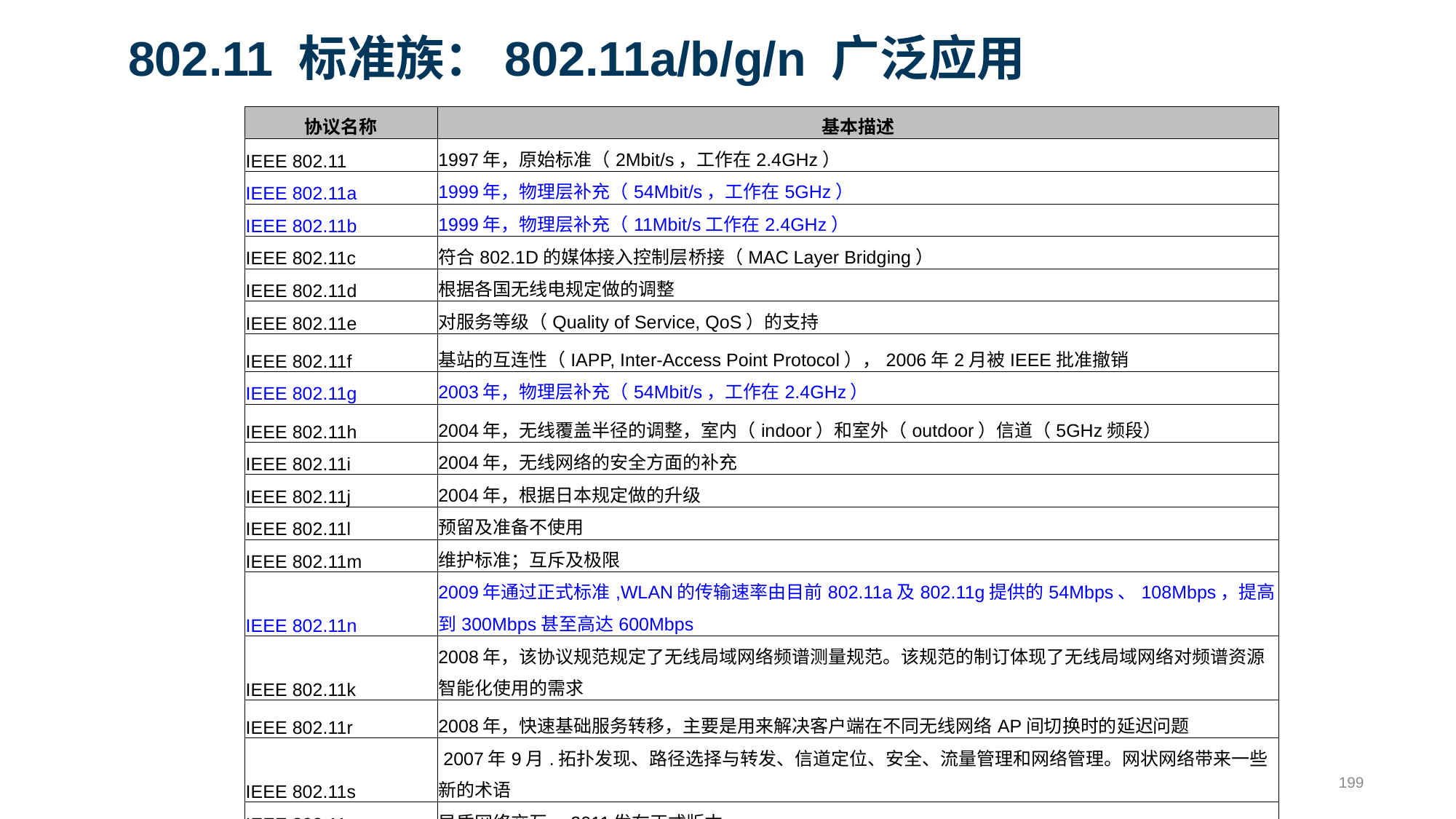

# 802.11 标准族：802.11a/b/g/n 广泛应用
| 协议名称 | 基本描述 |
| --- | --- |
| IEEE 802.11 | 1997年，原始标准（2Mbit/s，工作在2.4GHz） |
| IEEE 802.11a | 1999年，物理层补充（54Mbit/s，工作在5GHz） |
| IEEE 802.11b | 1999年，物理层补充（11Mbit/s工作在2.4GHz） |
| IEEE 802.11c | 符合802.1D的媒体接入控制层桥接（MAC Layer Bridging） |
| IEEE 802.11d | 根据各国无线电规定做的调整 |
| IEEE 802.11e | 对服务等级（Quality of Service, QoS）的支持 |
| IEEE 802.11f | 基站的互连性（IAPP, Inter-Access Point Protocol），2006年2月被IEEE批准撤销 |
| IEEE 802.11g | 2003年，物理层补充（54Mbit/s，工作在2.4GHz） |
| IEEE 802.11h | 2004年，无线覆盖半径的调整，室内（indoor）和室外（outdoor）信道（5GHz频段） |
| IEEE 802.11i | 2004年，无线网络的安全方面的补充 |
| IEEE 802.11j | 2004年，根据日本规定做的升级 |
| IEEE 802.11l | 预留及准备不使用 |
| IEEE 802.11m | 维护标准；互斥及极限 |
| IEEE 802.11n | 2009年通过正式标准,WLAN的传输速率由目前802.11a及802.11g提供的54Mbps、108Mbps，提高到300Mbps甚至高达600Mbps |
| IEEE 802.11k | 2008年，该协议规范规定了无线局域网络频谱测量规范。该规范的制订体现了无线局域网络对频谱资源智能化使用的需求 |
| IEEE 802.11r | 2008年，快速基础服务转移，主要是用来解决客户端在不同无线网络AP间切换时的延迟问题 |
| IEEE 802.11s | 2007年9月.拓扑发现、路径选择与转发、信道定位、安全、流量管理和网络管理。网状网络带来一些新的术语 |
| IEEE 802.11u | 异质网络交互，2011发布正式版本 |
| IEEE 802.11v | 网络管理 |
| IEEE 802.11w | 2009年，针对802.11管理帧的保护 |
| IEEE 802.11y | 2008年，针对美国3650–3700 MHz 的规定 |
| IEEE 802.11z | 隧道式直连 |
199